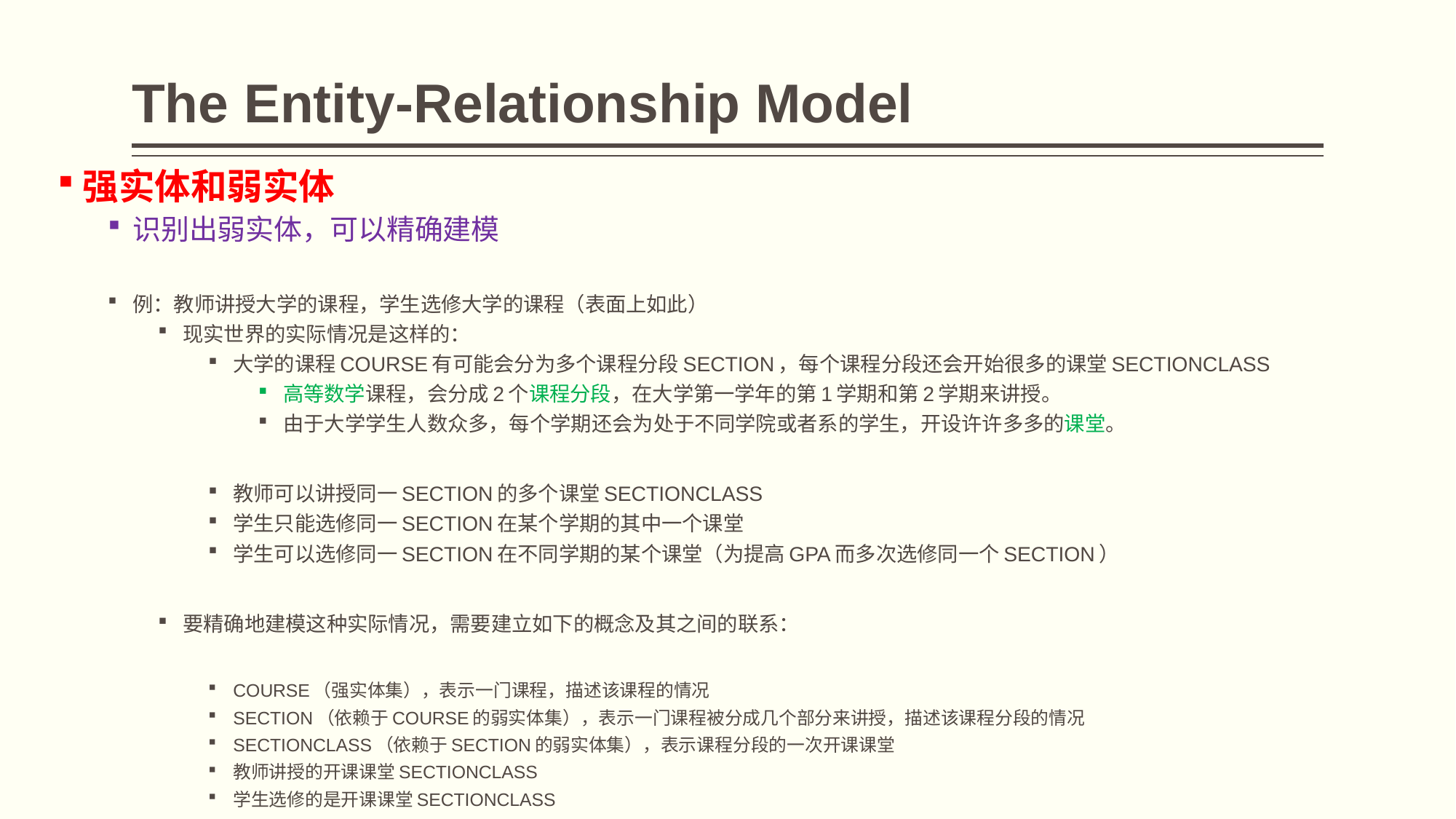

# The Entity-Relationship Model
强实体和弱实体
识别出弱实体，可以精确建模

例：教师讲授大学的课程，学生选修大学的课程（表面上如此）
现实世界的实际情况是这样的：
大学的课程COURSE有可能会分为多个课程分段SECTION，每个课程分段还会开始很多的课堂SECTIONCLASS
高等数学课程，会分成2个课程分段，在大学第一学年的第1学期和第2学期来讲授。
由于大学学生人数众多，每个学期还会为处于不同学院或者系的学生，开设许许多多的课堂。

教师可以讲授同一SECTION的多个课堂SECTIONCLASS
学生只能选修同一SECTION在某个学期的其中一个课堂
学生可以选修同一SECTION在不同学期的某个课堂（为提高GPA而多次选修同一个SECTION）

要精确地建模这种实际情况，需要建立如下的概念及其之间的联系：

COURSE（强实体集），表示一门课程，描述该课程的情况
SECTION（依赖于COURSE的弱实体集），表示一门课程被分成几个部分来讲授，描述该课程分段的情况
SECTIONCLASS（依赖于SECTION的弱实体集），表示课程分段的一次开课课堂
教师讲授的开课课堂SECTIONCLASS
学生选修的是开课课堂SECTIONCLASS